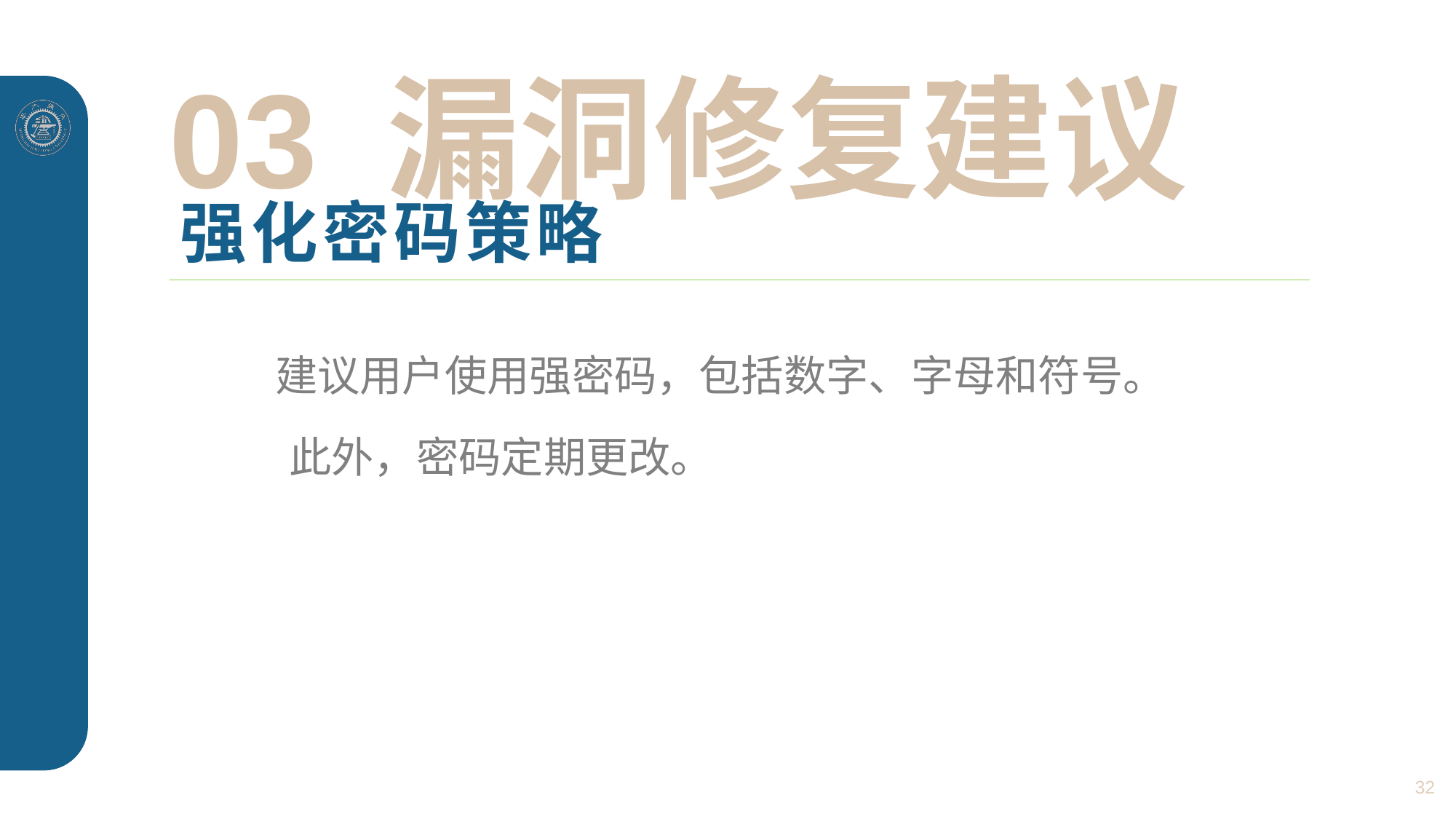

03 漏洞修复建议
# 强化密码策略
         建议用户使用强密码，包括数字、字母和符号。
	此外，密码定期更改。
32